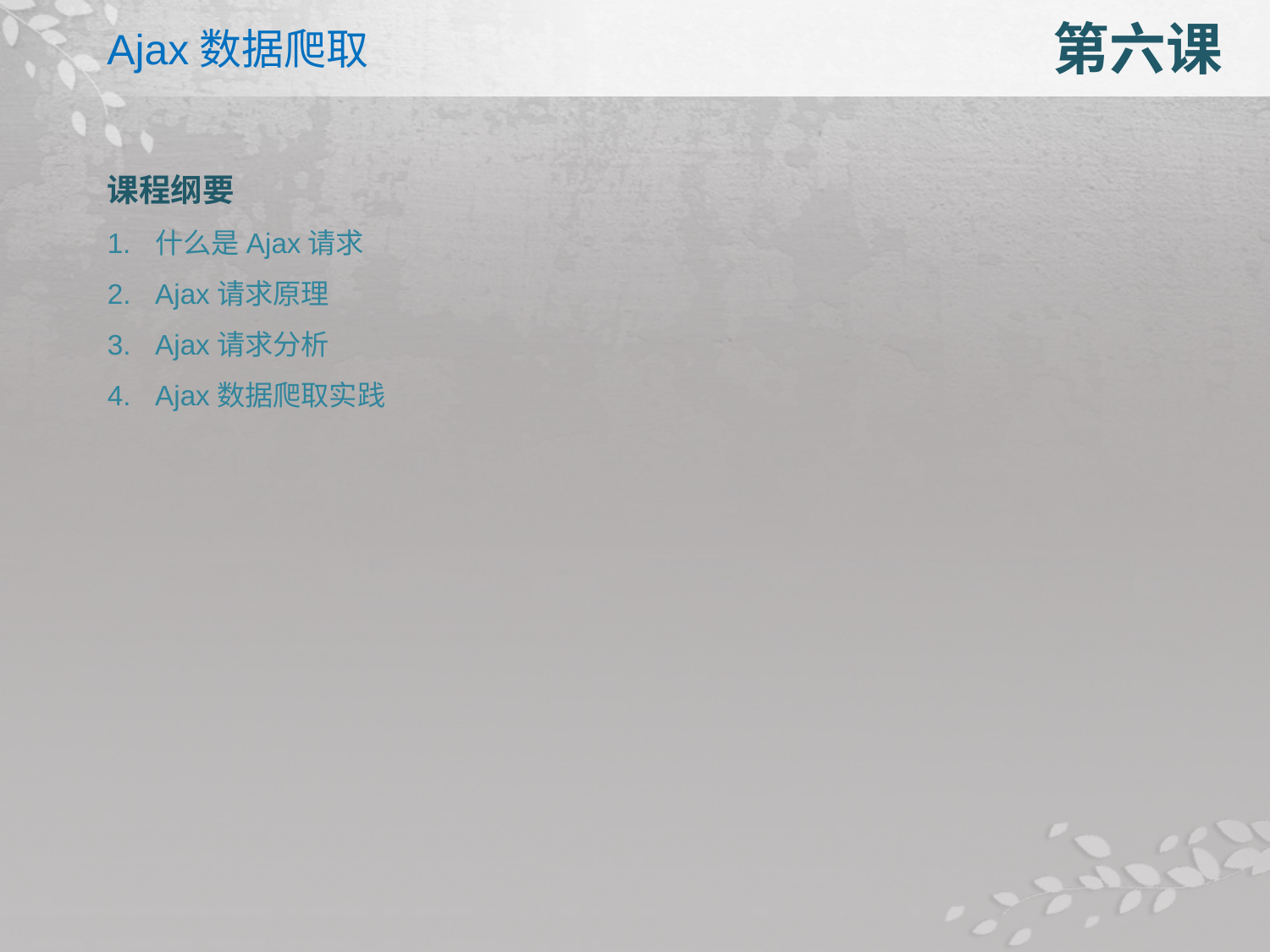

Ajax数据爬取
第六课
课程纲要
什么是Ajax请求
Ajax请求原理
Ajax请求分析
Ajax数据爬取实践